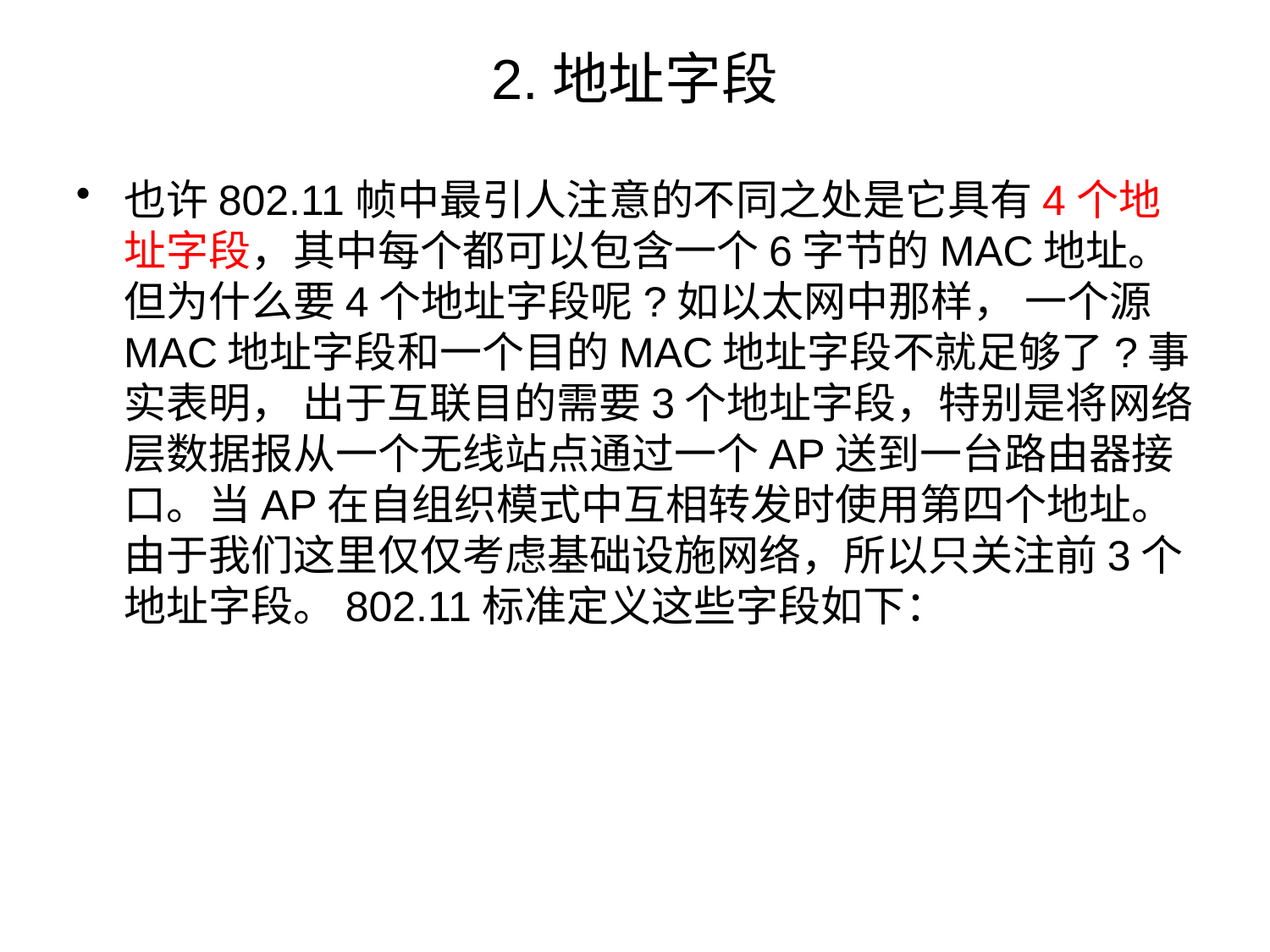

# 2.地址字段
也许802.11帧中最引人注意的不同之处是它具有4个地址字段，其中每个都可以包含一个6字节的MAC地址。但为什么要4个地址字段呢?如以太网中那样， 一个源MAC地址字段和一个目的MAC地址字段不就足够了?事实表明， 出于互联目的需要3个地址字段，特别是将网络层数据报从一个无线站点通过一个AP送到一台路由器接口。当AP在自组织模式中互相转发时使用第四个地址。由于我们这里仅仅考虑基础设施网络，所以只关注前3个地址字段。802.11标准定义这些字段如下：